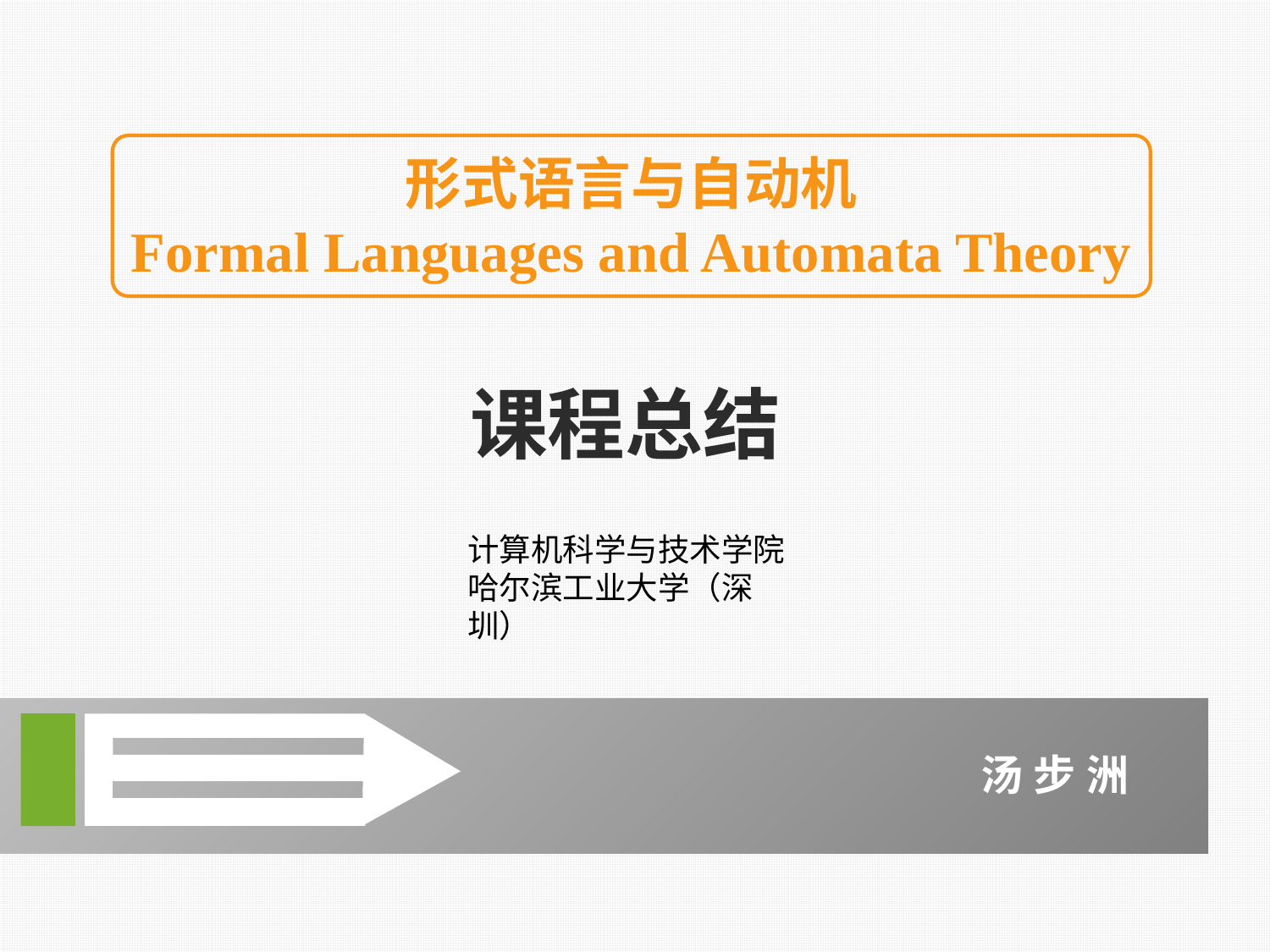

形式语言与自动机
Formal Languages and Automata Theory
# 课程总结
计算机科学与技术学院
哈尔滨工业大学（深圳）

汤步洲